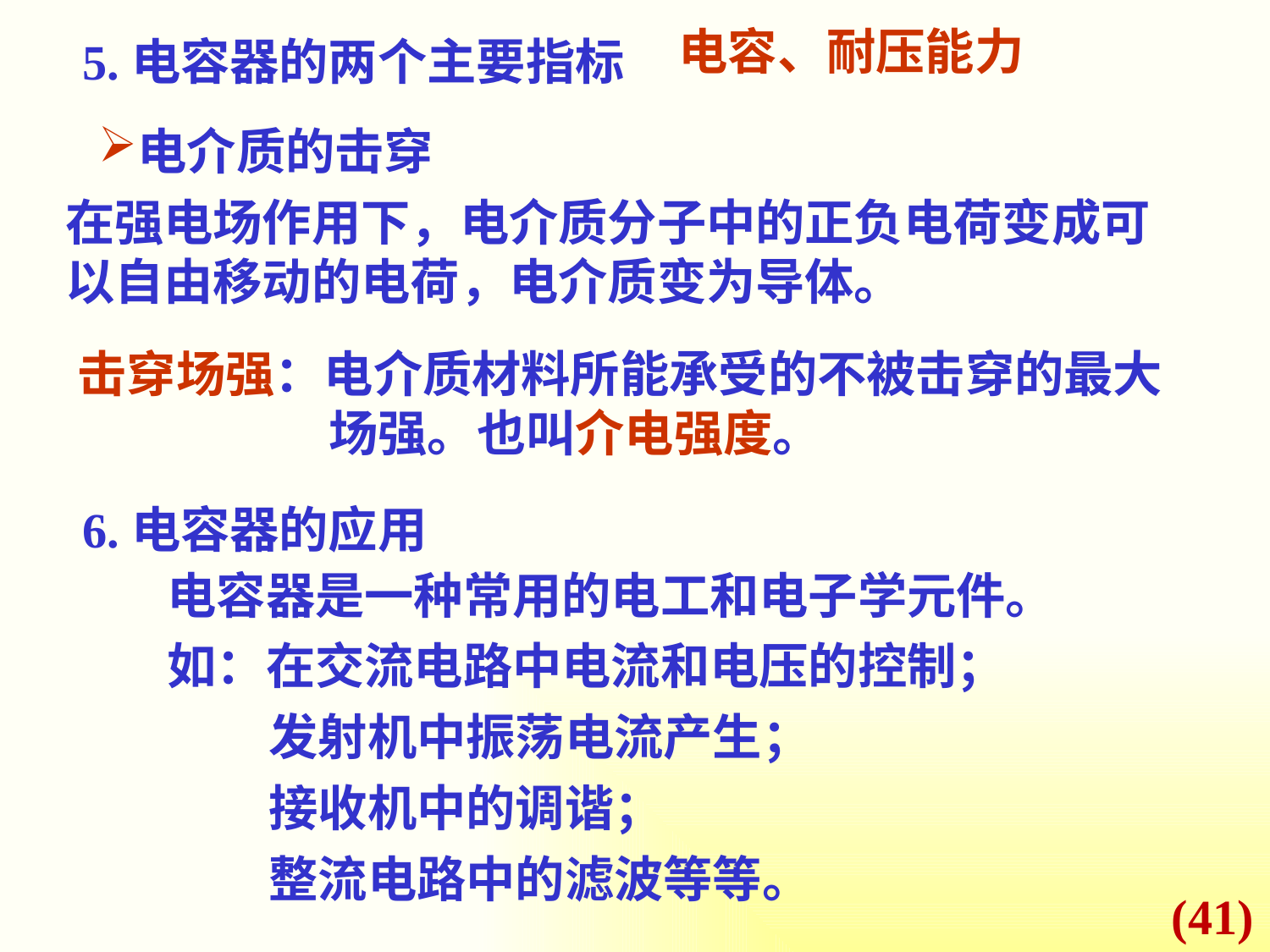

电容、耐压能力
5.电容器的两个主要指标
电介质的击穿
在强电场作用下，电介质分子中的正负电荷变成可以自由移动的电荷，电介质变为导体。
击穿场强：电介质材料所能承受的不被击穿的最大场强。也叫介电强度。
 6.电容器的应用
电容器是一种常用的电工和电子学元件。
如：在交流电路中电流和电压的控制；
        发射机中振荡电流产生；
        接收机中的调谐；
        整流电路中的滤波等等。
(41)